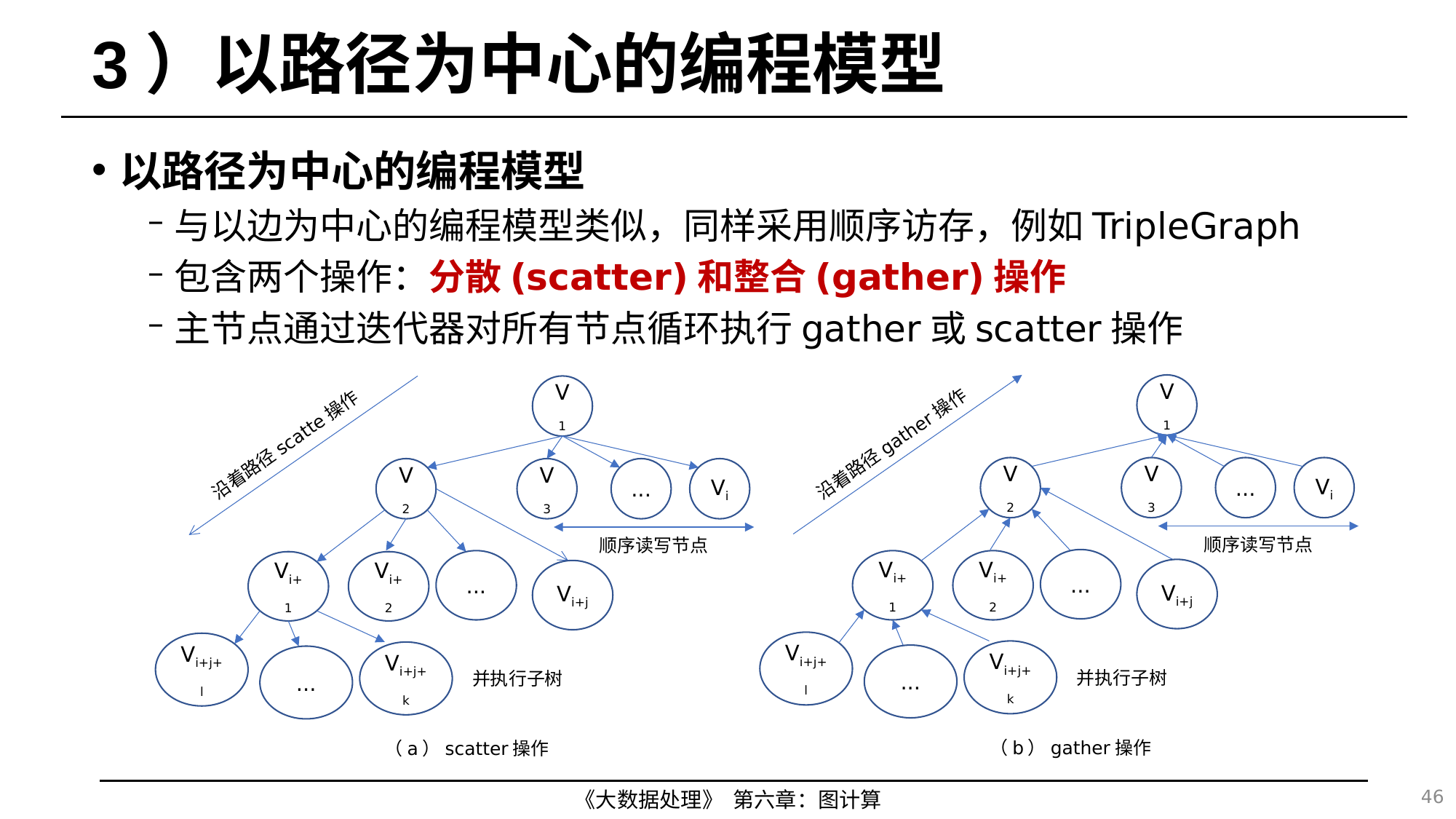

# 3）以路径为中心的编程模型
以路径为中心的编程模型
与以边为中心的编程模型类似，同样采用顺序访存，例如TripleGraph
包含两个操作：分散(scatter)和整合(gather)操作
主节点通过迭代器对所有节点循环执行gather或scatter操作

V1
V1
沿着路径gather操作
沿着路径scatte操作
V2
V3
...
Vi
V2
V3
...
Vi
顺序读写节点
顺序读写节点
...
...
Vi+1
Vi+2
Vi+1
Vi+2
Vi+j
Vi+j
Vi+j+l
Vi+j+l
Vi+j+k
Vi+j+k
...
...
并执行子树
并执行子树
（b）gather操作
（a）scatter操作
46